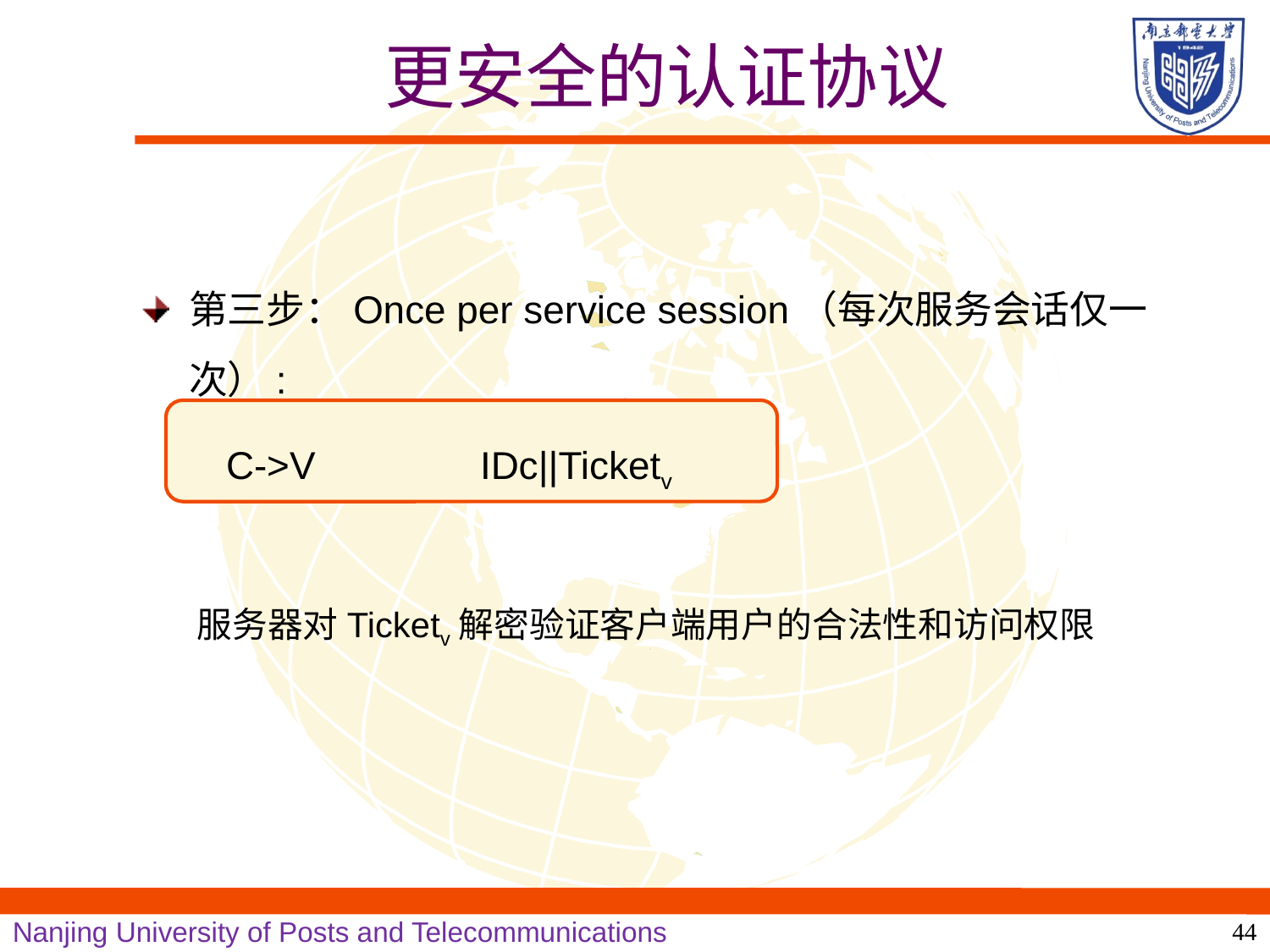

# 更安全的认证协议
第三步：Once per service session（每次服务会话仅一次）:
	C->V 		IDc||Ticketv

服务器对Ticketv解密验证客户端用户的合法性和访问权限

44